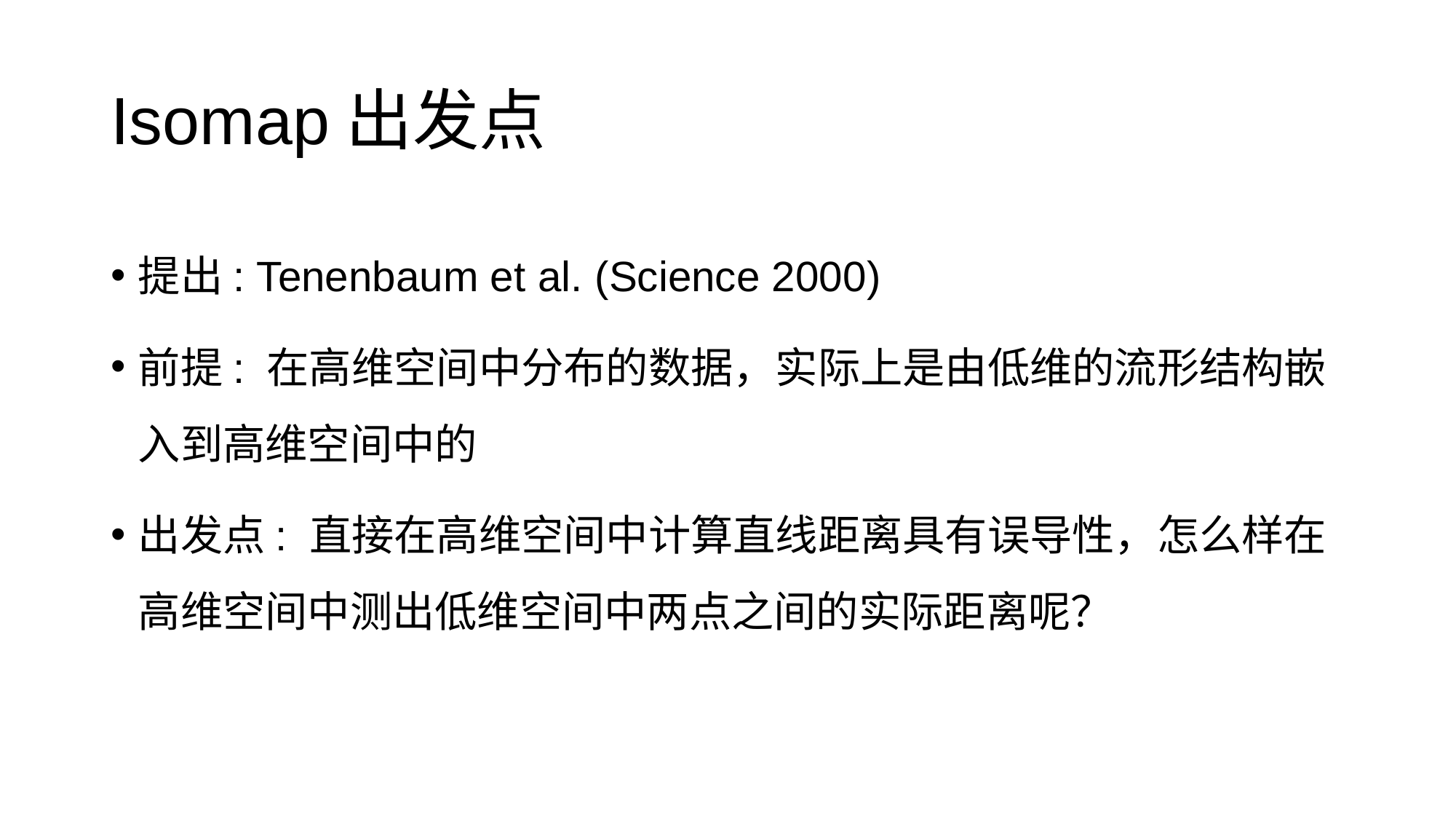

# Isomap出发点
提出: Tenenbaum et al. (Science 2000)
前提: 在高维空间中分布的数据，实际上是由低维的流形结构嵌入到高维空间中的
出发点: 直接在高维空间中计算直线距离具有误导性，怎么样在高维空间中测出低维空间中两点之间的实际距离呢？